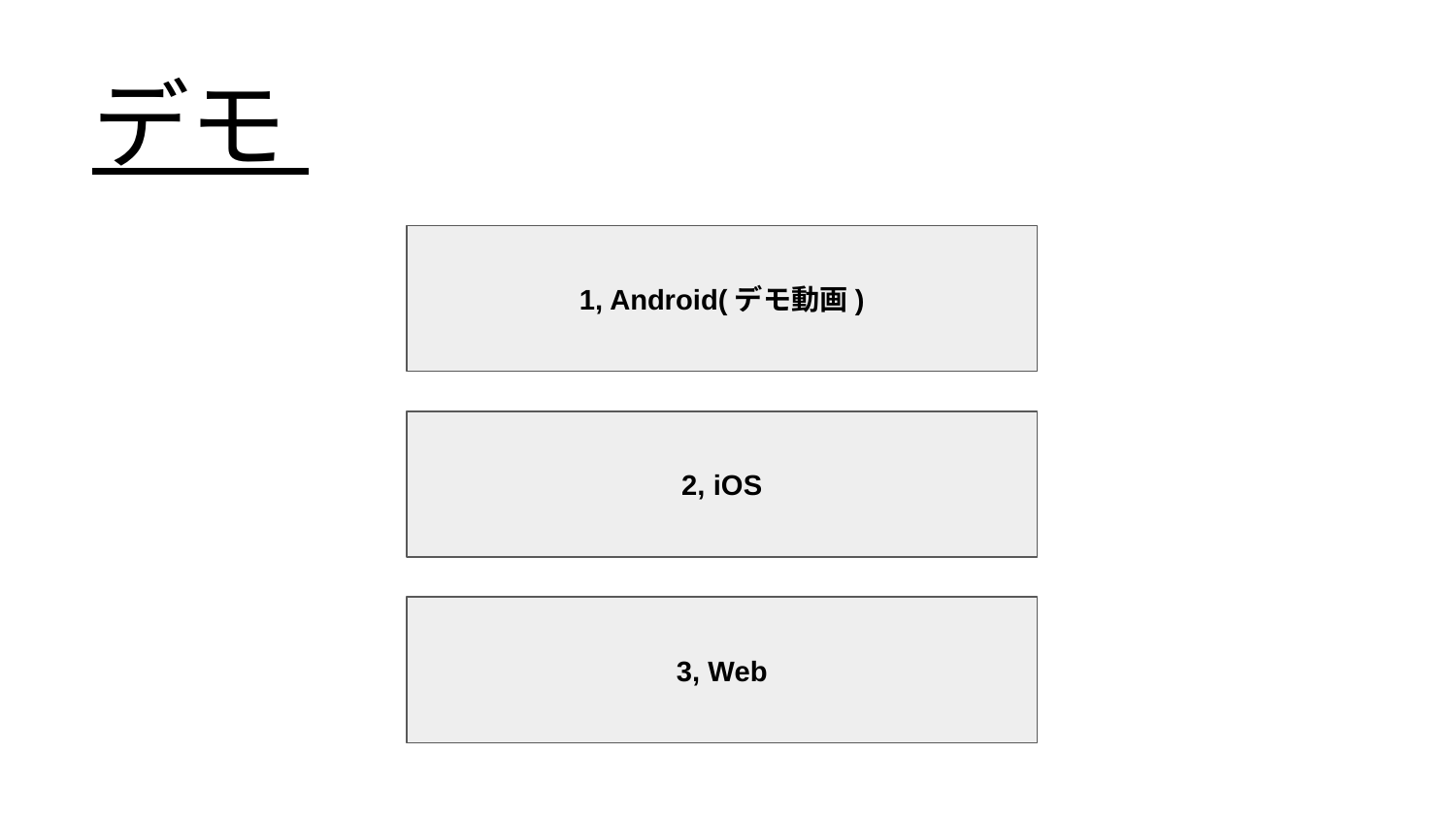

デモ
1, Android(デモ動画)
2, iOS
3, Web